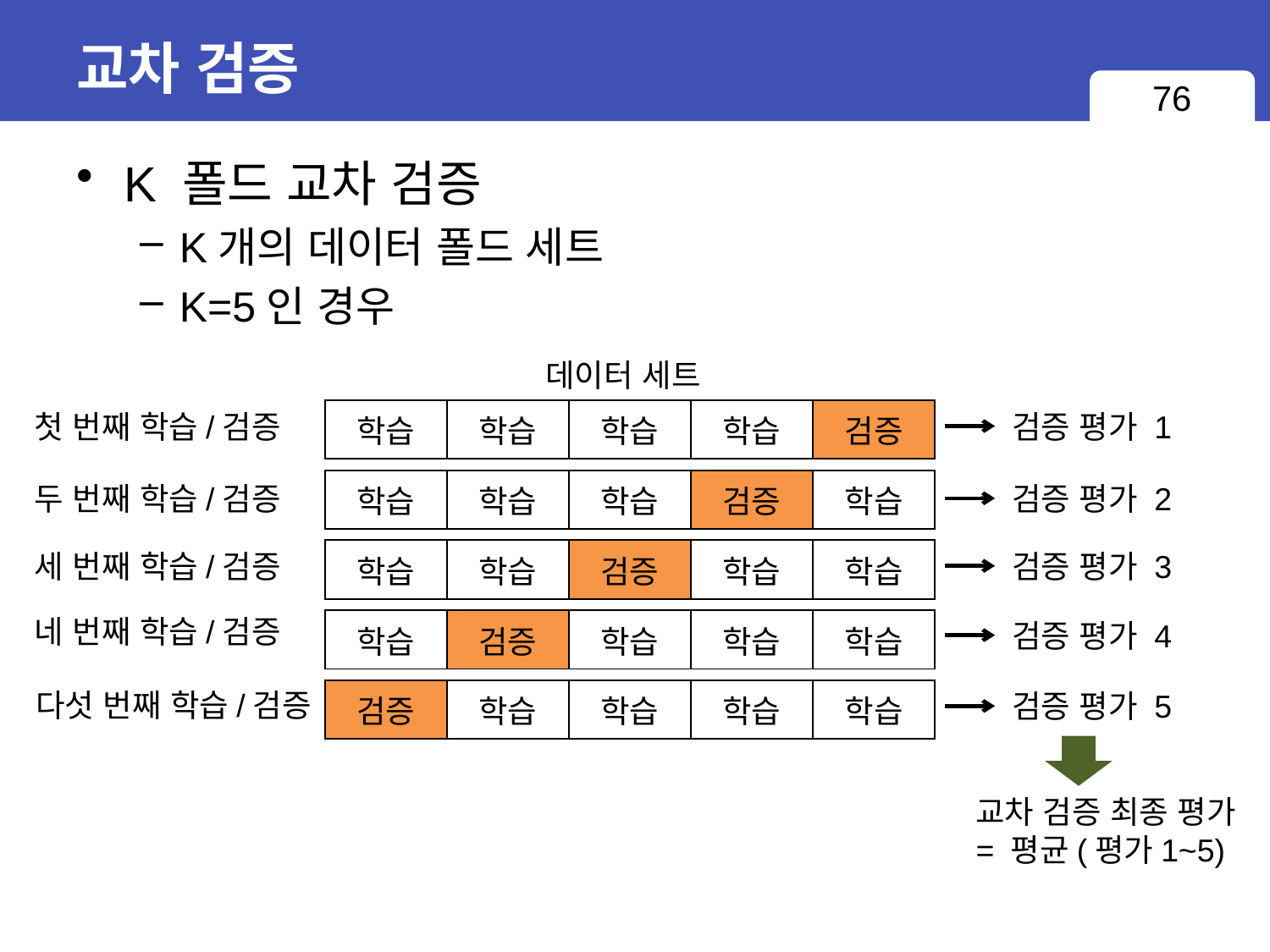

# 교차 검증
76
K 폴드 교차 검증
K개의 데이터 폴드 세트
K=5인 경우
데이터 세트
| 학습 | 학습 | 학습 | 학습 | 검증 |
| --- | --- | --- | --- | --- |
첫 번째 학습/검증
검증 평가 1
| 학습 | 학습 | 학습 | 검증 | 학습 |
| --- | --- | --- | --- | --- |
두 번째 학습/검증
검증 평가 2
| 학습 | 학습 | 검증 | 학습 | 학습 |
| --- | --- | --- | --- | --- |
검증 평가 3
세 번째 학습/검증
네 번째 학습/검증
검증 평가 4
| 학습 | 검증 | 학습 | 학습 | 학습 |
| --- | --- | --- | --- | --- |
다섯 번째 학습/검증
| 검증 | 학습 | 학습 | 학습 | 학습 |
| --- | --- | --- | --- | --- |
검증 평가 5

교차 검증 최종 평가
= 평균(평가1~5)